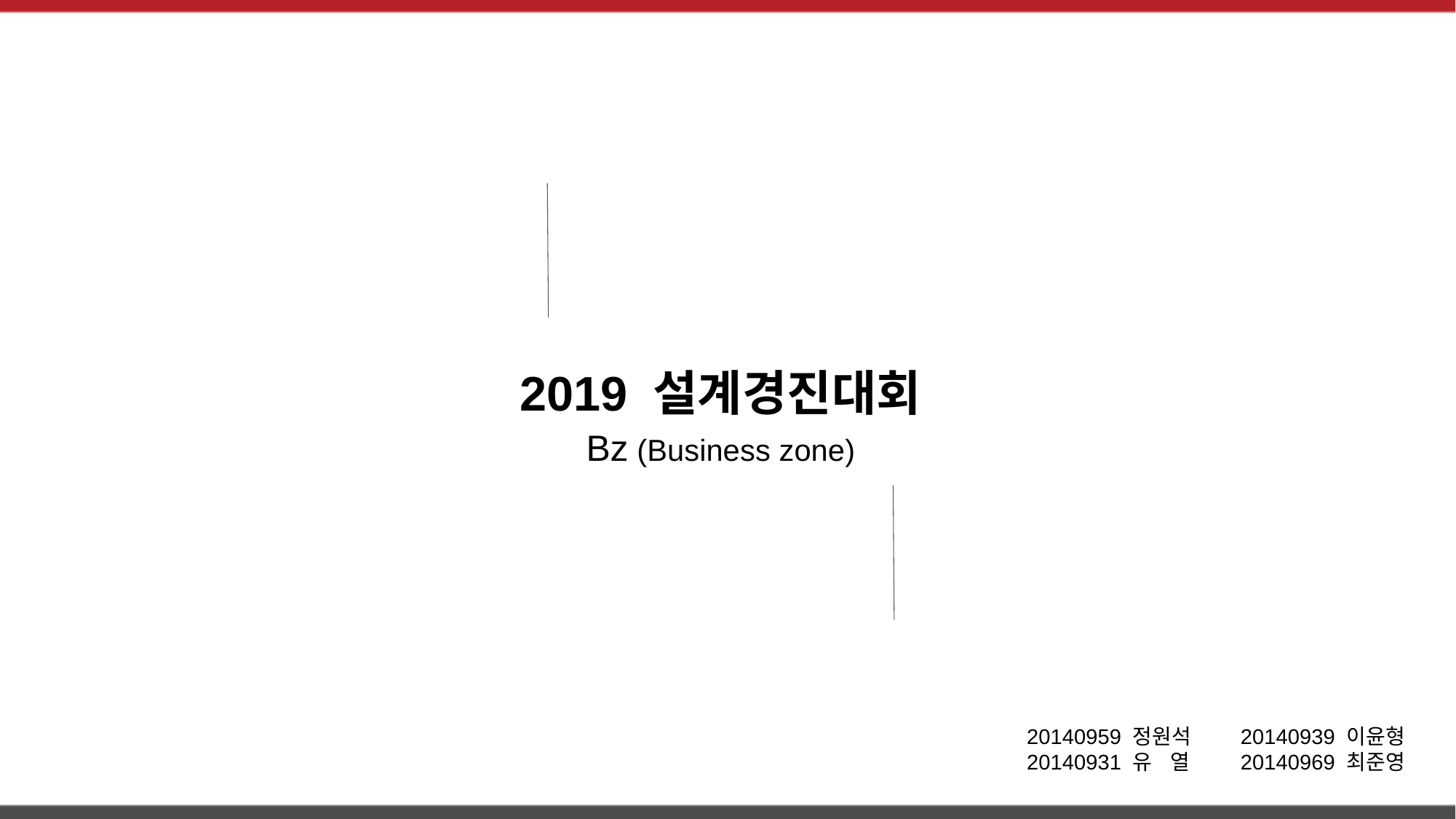

2019 설계경진대회
Bz (Business zone)
20140959 정원석
20140931 유   열
20140939 이윤형
20140969 최준영